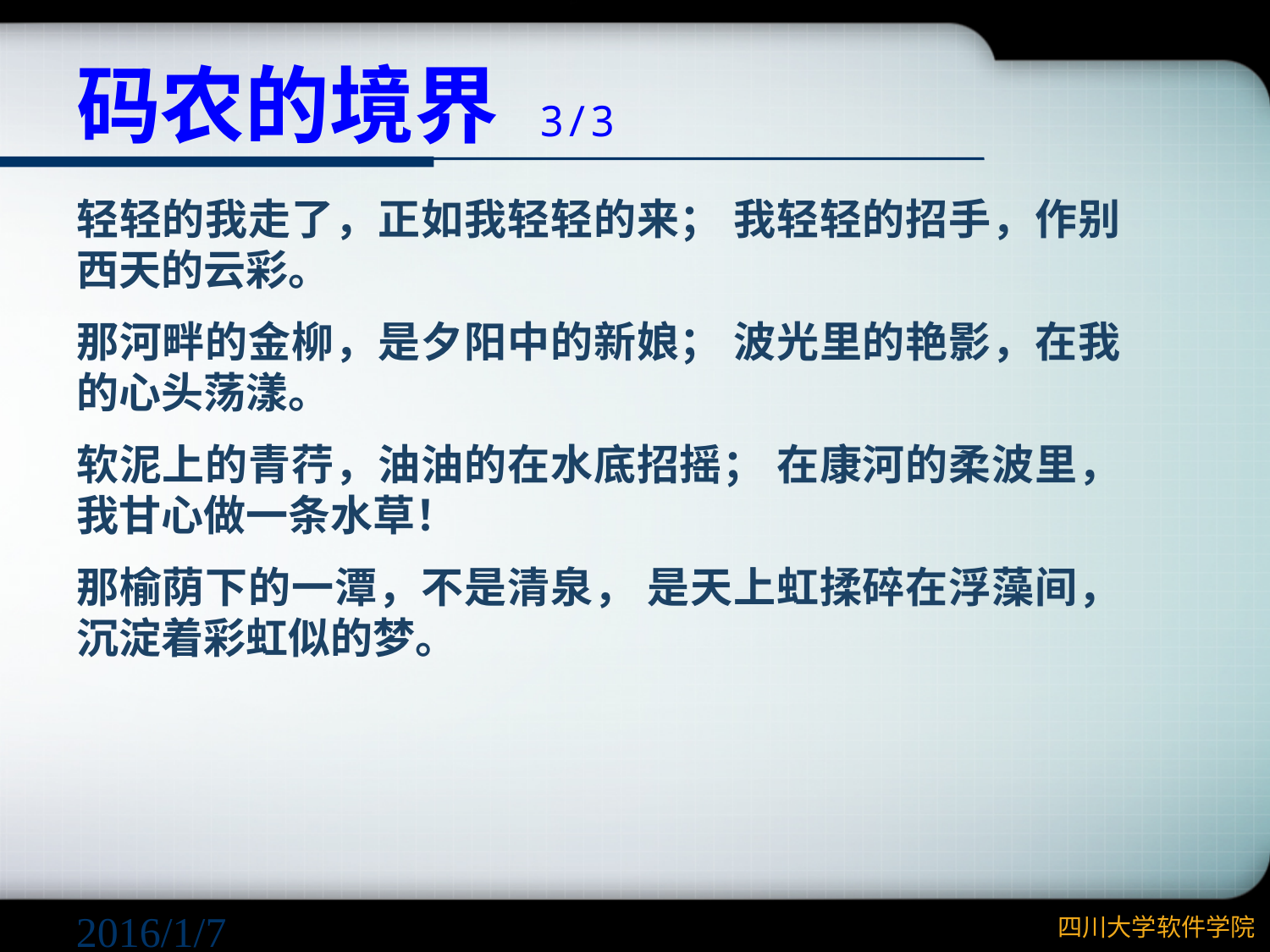

# 码农的境界 3/3
轻轻的我走了，正如我轻轻的来； 我轻轻的招手，作别西天的云彩。
那河畔的金柳，是夕阳中的新娘； 波光里的艳影，在我的心头荡漾。
软泥上的青荇，油油的在水底招摇； 在康河的柔波里，我甘心做一条水草！
那榆荫下的一潭，不是清泉， 是天上虹揉碎在浮藻间，沉淀着彩虹似的梦。
2016/1/7